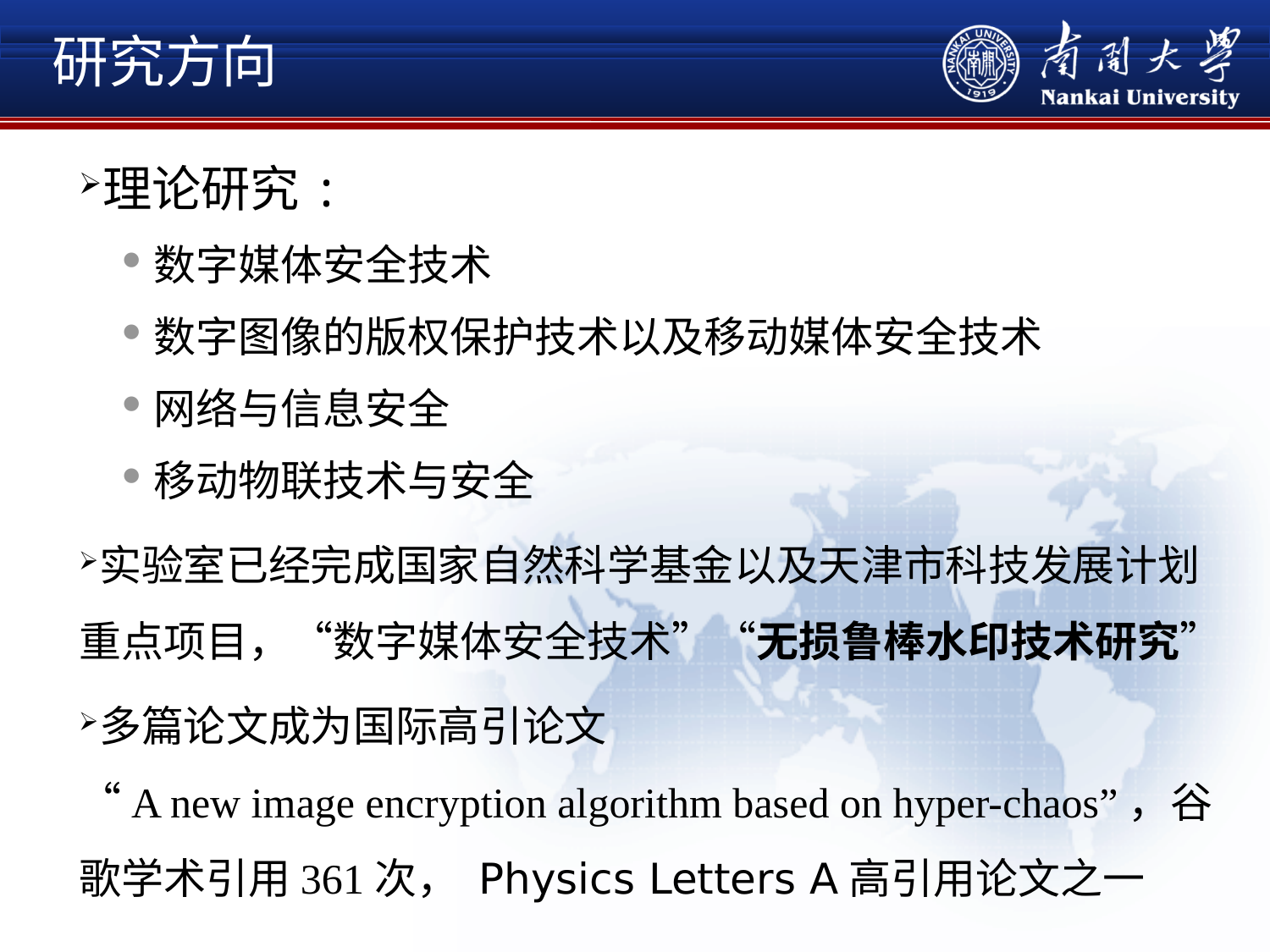

研究方向
# 多媒体与信息安全技术研究室
理论研究:
数字媒体安全技术
数字图像的版权保护技术以及移动媒体安全技术
网络与信息安全
移动物联技术与安全
实验室已经完成国家自然科学基金以及天津市科技发展计划重点项目，“数字媒体安全技术”“无损鲁棒水印技术研究”
多篇论文成为国际高引论文
“A new image encryption algorithm based on hyper-chaos”，谷歌学术引用361次， Physics Letters A高引用论文之一